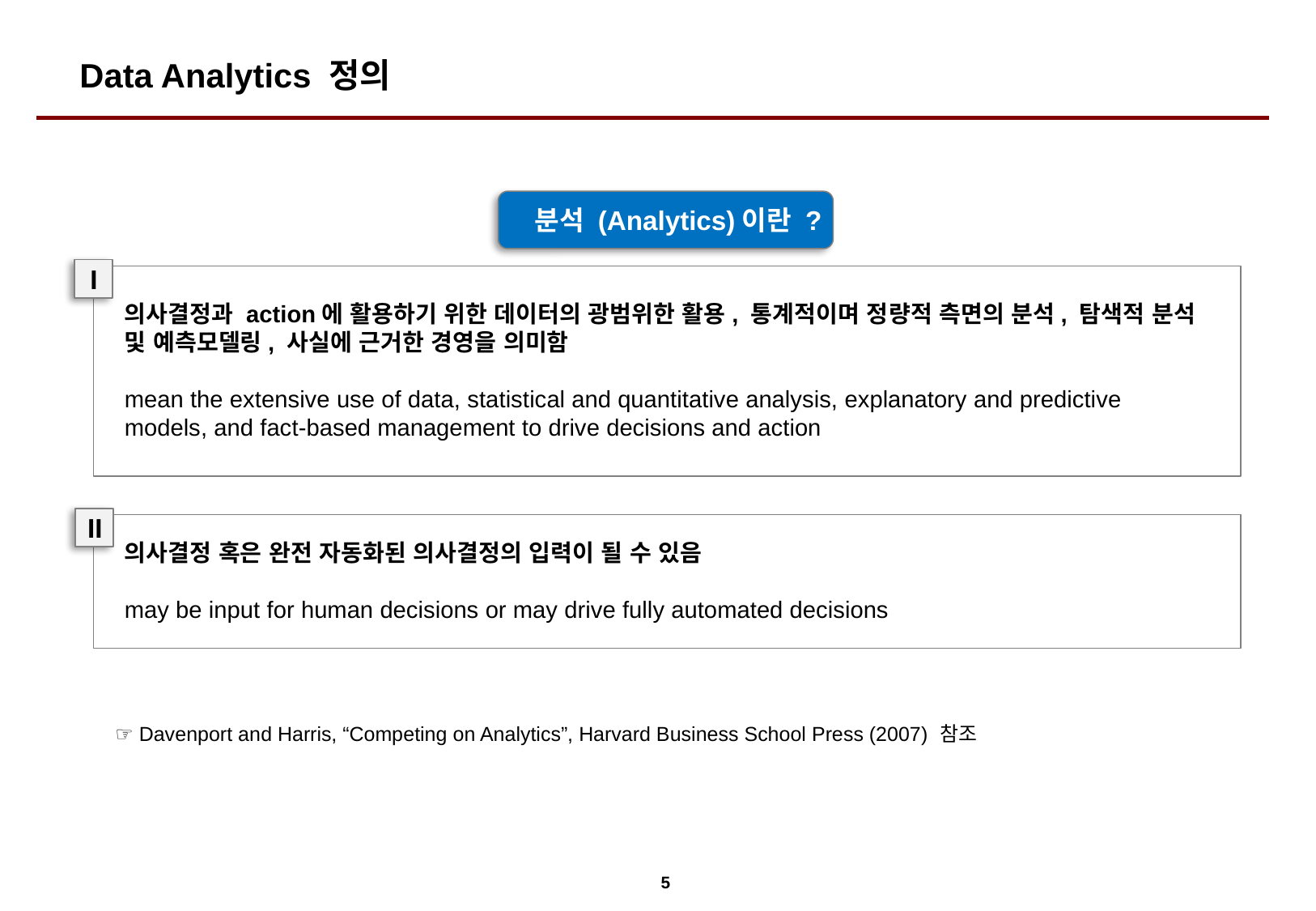

# Data Analytics 정의

분석 (Analytics)이란 ?
I

의사결정과 action에 활용하기 위한 데이터의 광범위한 활용, 통계적이며 정량적 측면의 분석, 탐색적 분석 및 예측모델링, 사실에 근거한 경영을 의미함

mean the extensive use of data, statistical and quantitative analysis, explanatory and predictive models, and fact-based management to drive decisions and action
II

의사결정 혹은 완전 자동화된 의사결정의 입력이 될 수 있음

may be input for human decisions or may drive fully automated decisions
☞ Davenport and Harris, “Competing on Analytics”, Harvard Business School Press (2007) 참조
5